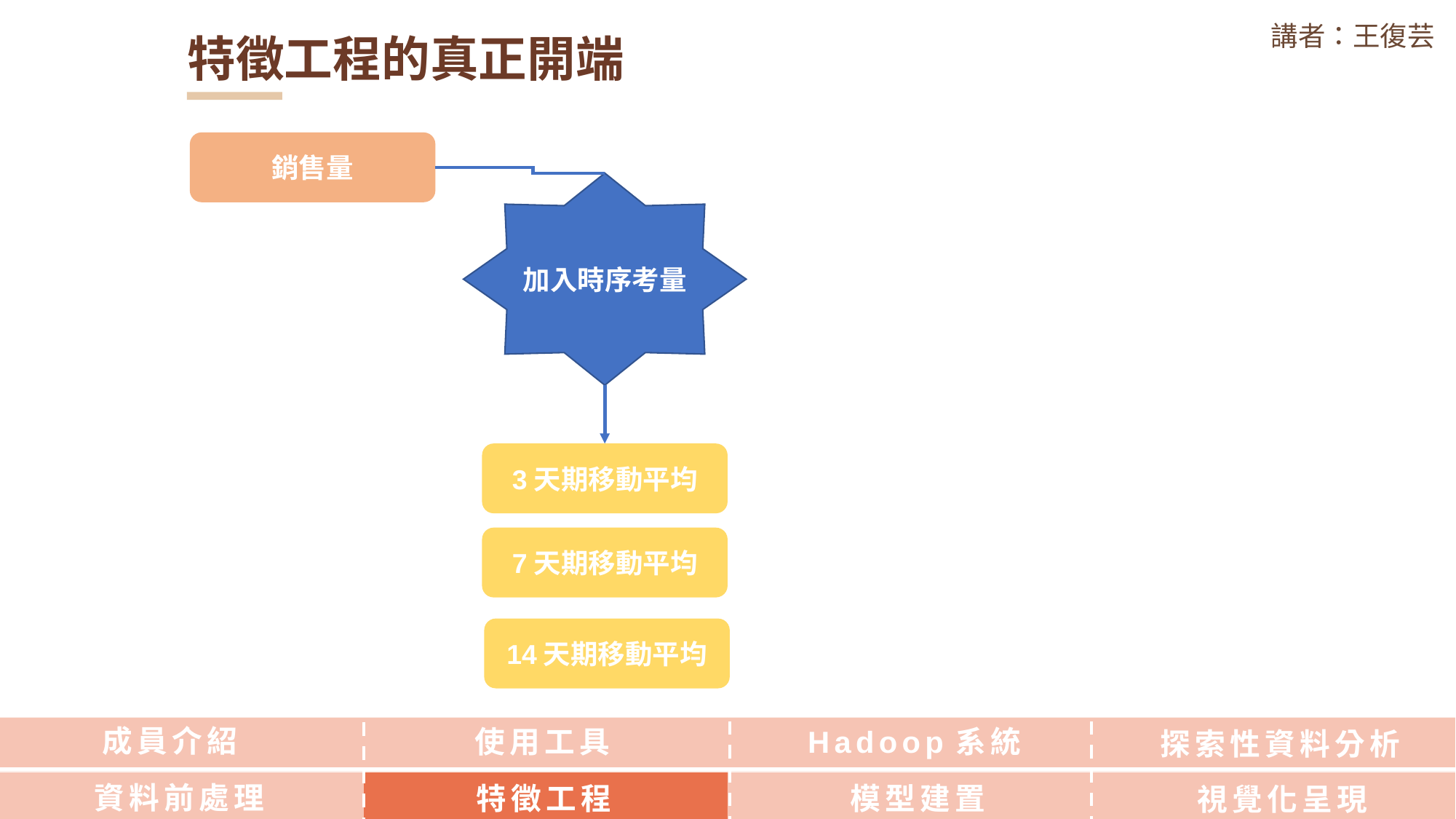

講者：王復芸
特徵工程的真正開端

銷售量
加入時序考量

3天期移動平均
7天期移動平均
14天期移動平均

成員介紹
使用工具
Hadoop系統
探索性資料分析
資料前處理
特徵工程
模型建置
視覺化呈現